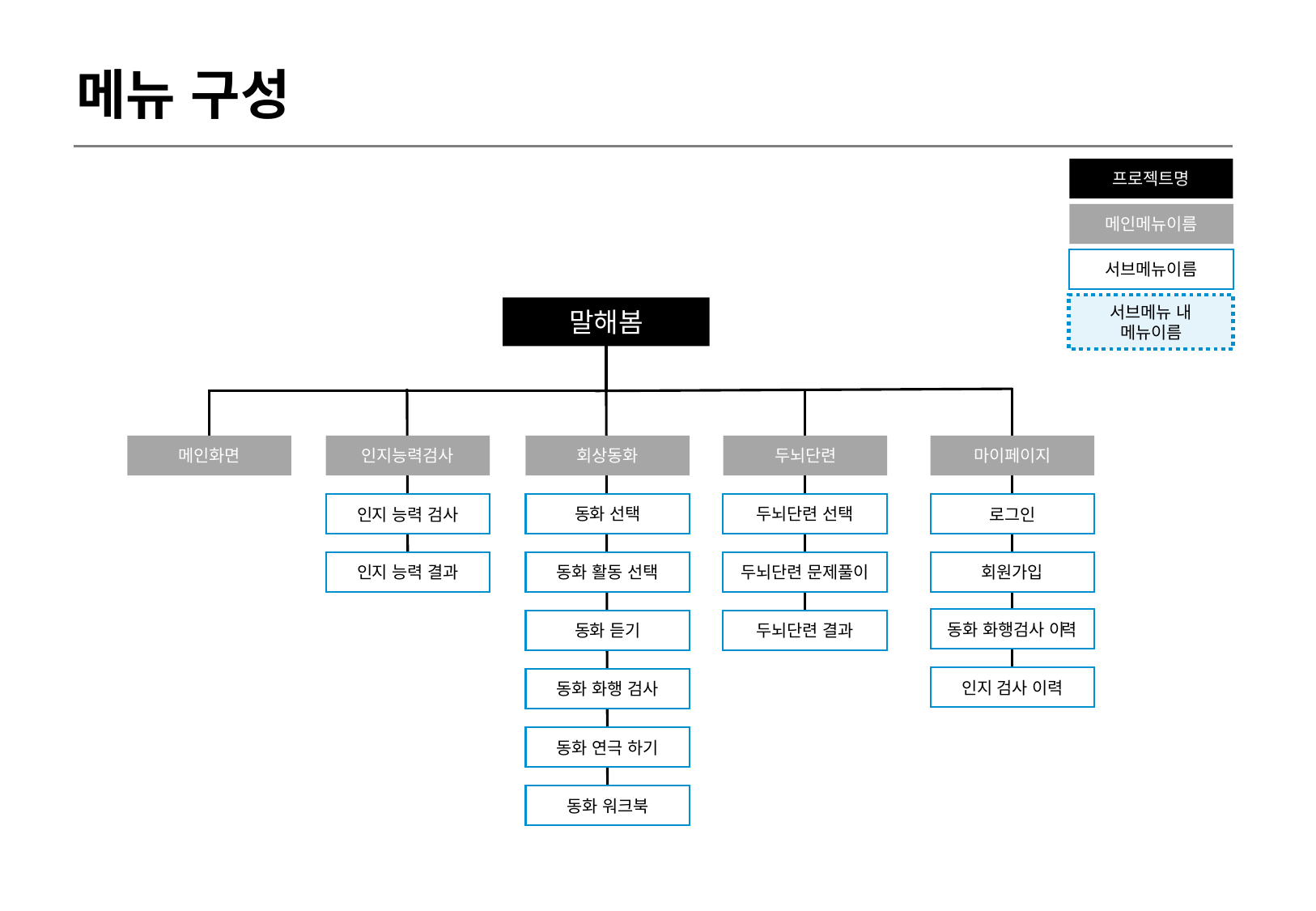

메뉴 구성
프로젝트명
메인메뉴이름
서브메뉴이름
서브메뉴 내 메뉴이름
말해봄
메인화면
인지능력검사
회상동화
두뇌단련
마이페이지
동화 선택
두뇌단련 선택
인지 능력 검사
로그인
인지 능력 결과
동화 활동 선택
두뇌단련 문제풀이
회원가입
동화 화행검사 이력
동화 듣기
두뇌단련 결과
인지 검사 이력
동화 화행 검사
동화 연극 하기
동화 워크북